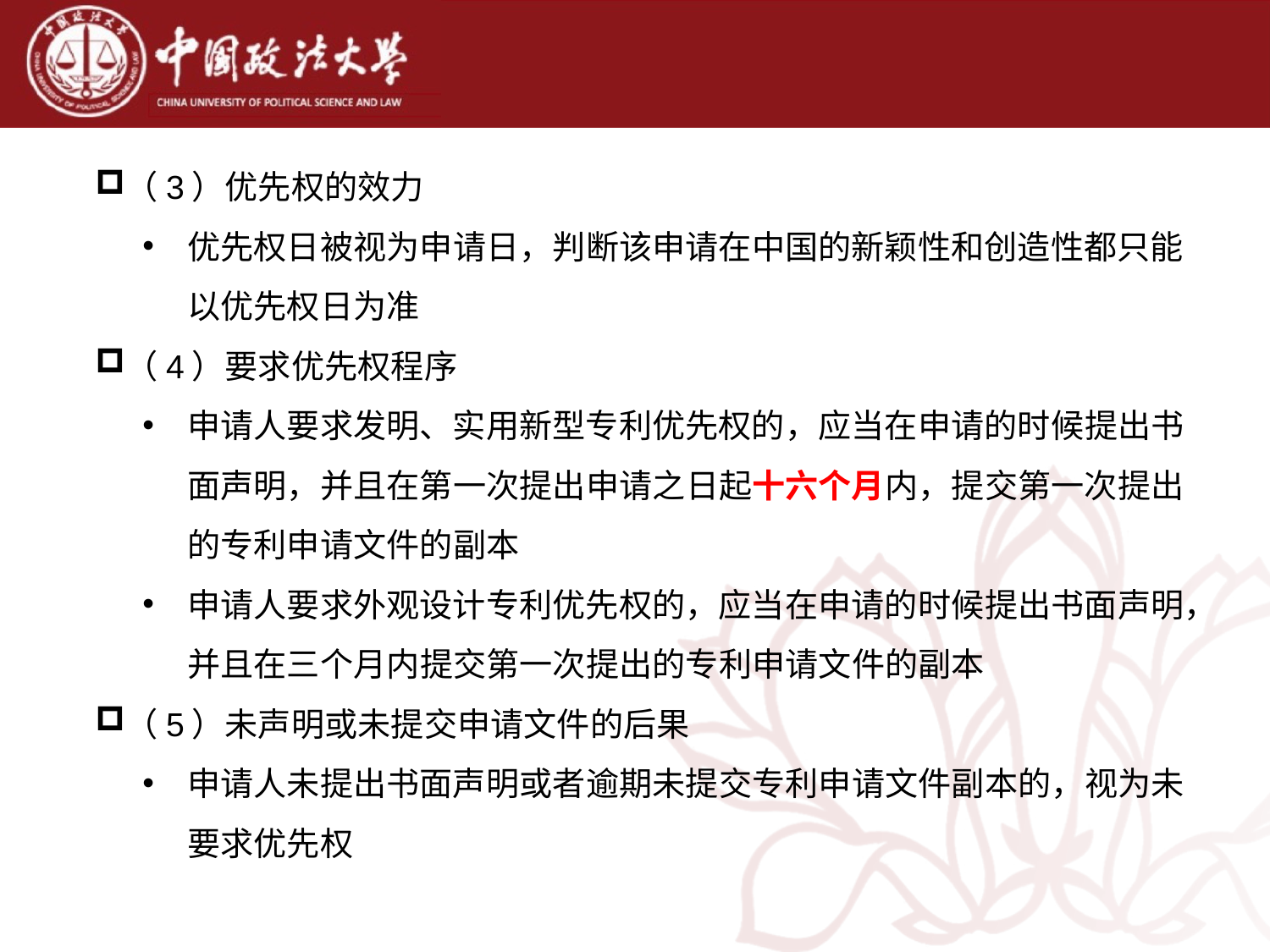

（3）优先权的效力
优先权日被视为申请日，判断该申请在中国的新颖性和创造性都只能以优先权日为准
（4）要求优先权程序
申请人要求发明、实用新型专利优先权的，应当在申请的时候提出书面声明，并且在第一次提出申请之日起十六个月内，提交第一次提出的专利申请文件的副本
申请人要求外观设计专利优先权的，应当在申请的时候提出书面声明，并且在三个月内提交第一次提出的专利申请文件的副本
（5）未声明或未提交申请文件的后果
申请人未提出书面声明或者逾期未提交专利申请文件副本的，视为未要求优先权